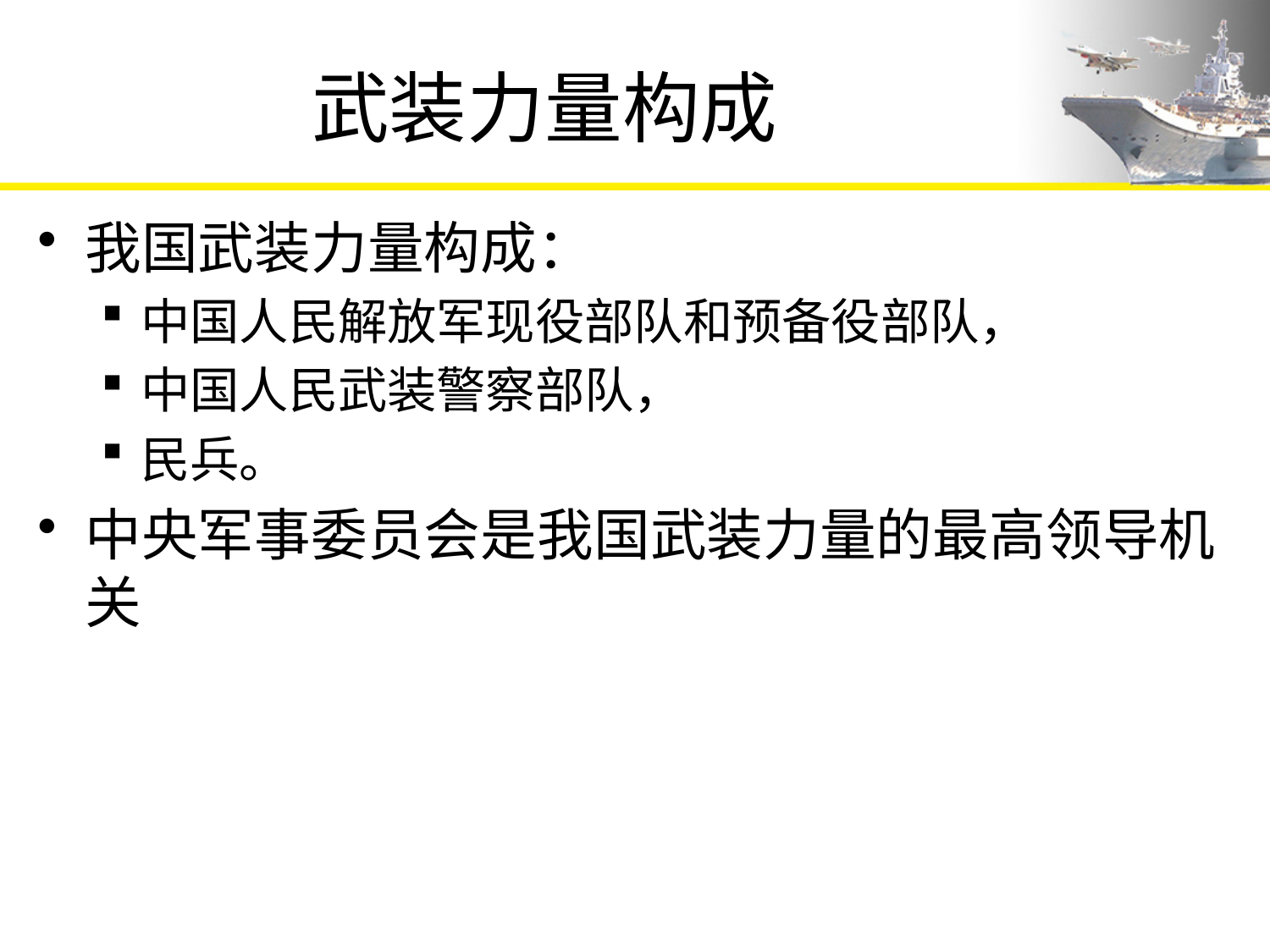

# 武装力量构成
我国武装力量构成：
中国人民解放军现役部队和预备役部队，
中国人民武装警察部队，
民兵。
中央军事委员会是我国武装力量的最高领导机关